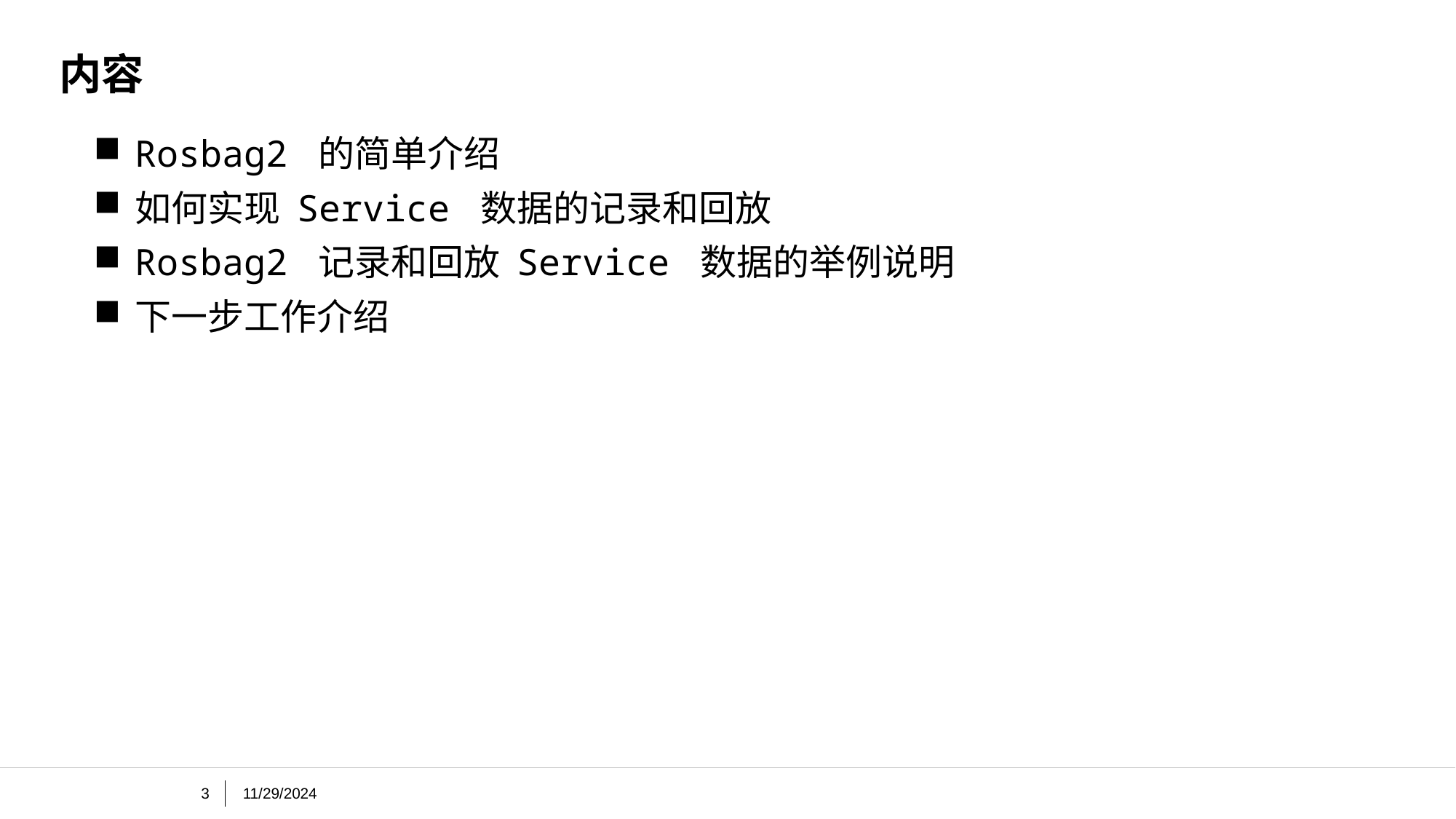

# 内容
Rosbag2 的简单介绍
如何实现 Service 数据的记录和回放
Rosbag2 记录和回放 Service 数据的举例说明
下一步工作介绍

3
11/29/2024